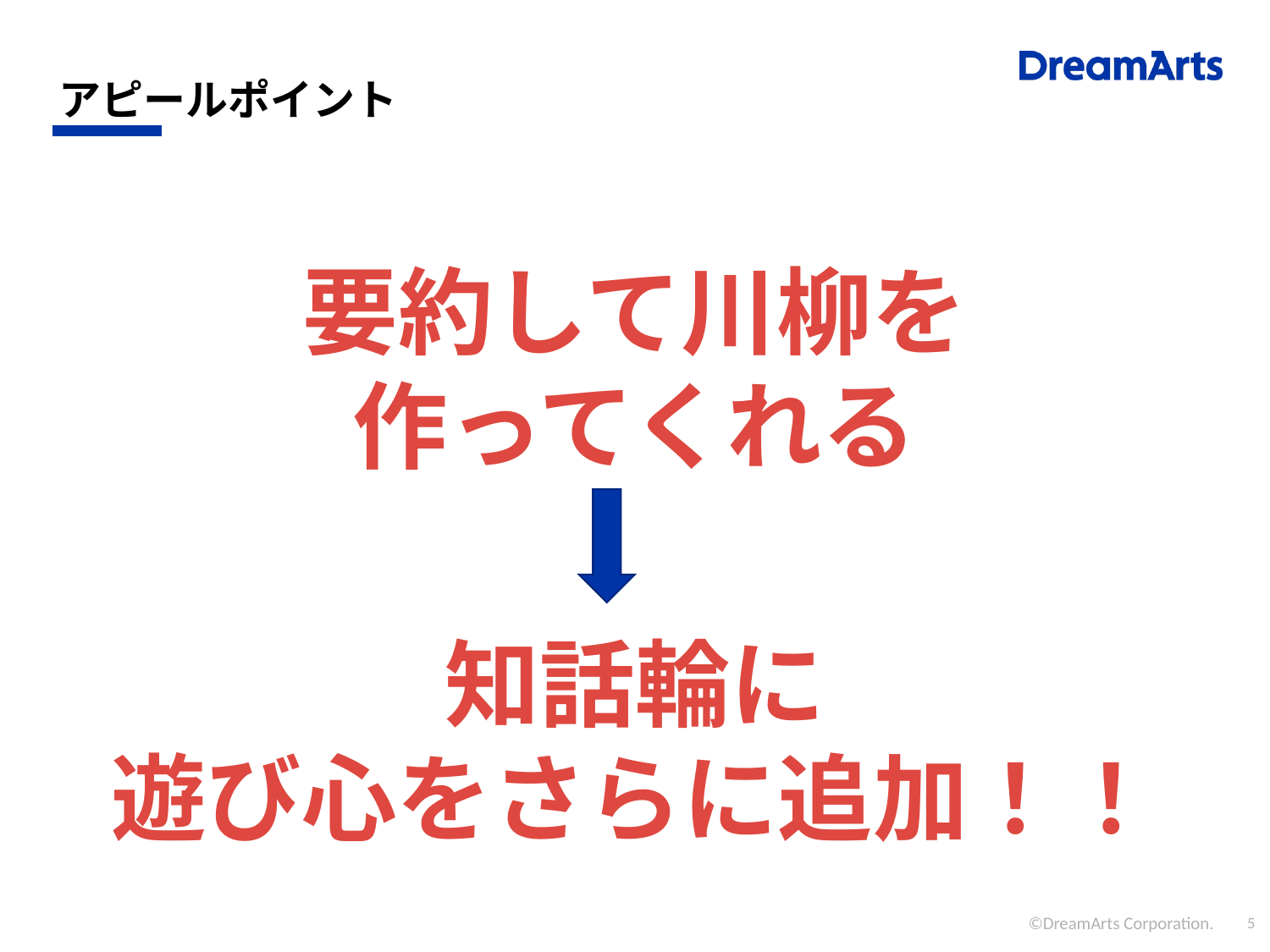

# アピールポイント
要約して川柳を
作ってくれる

知話輪に
遊び心をさらに追加！！
©DreamArts Corporation.
5